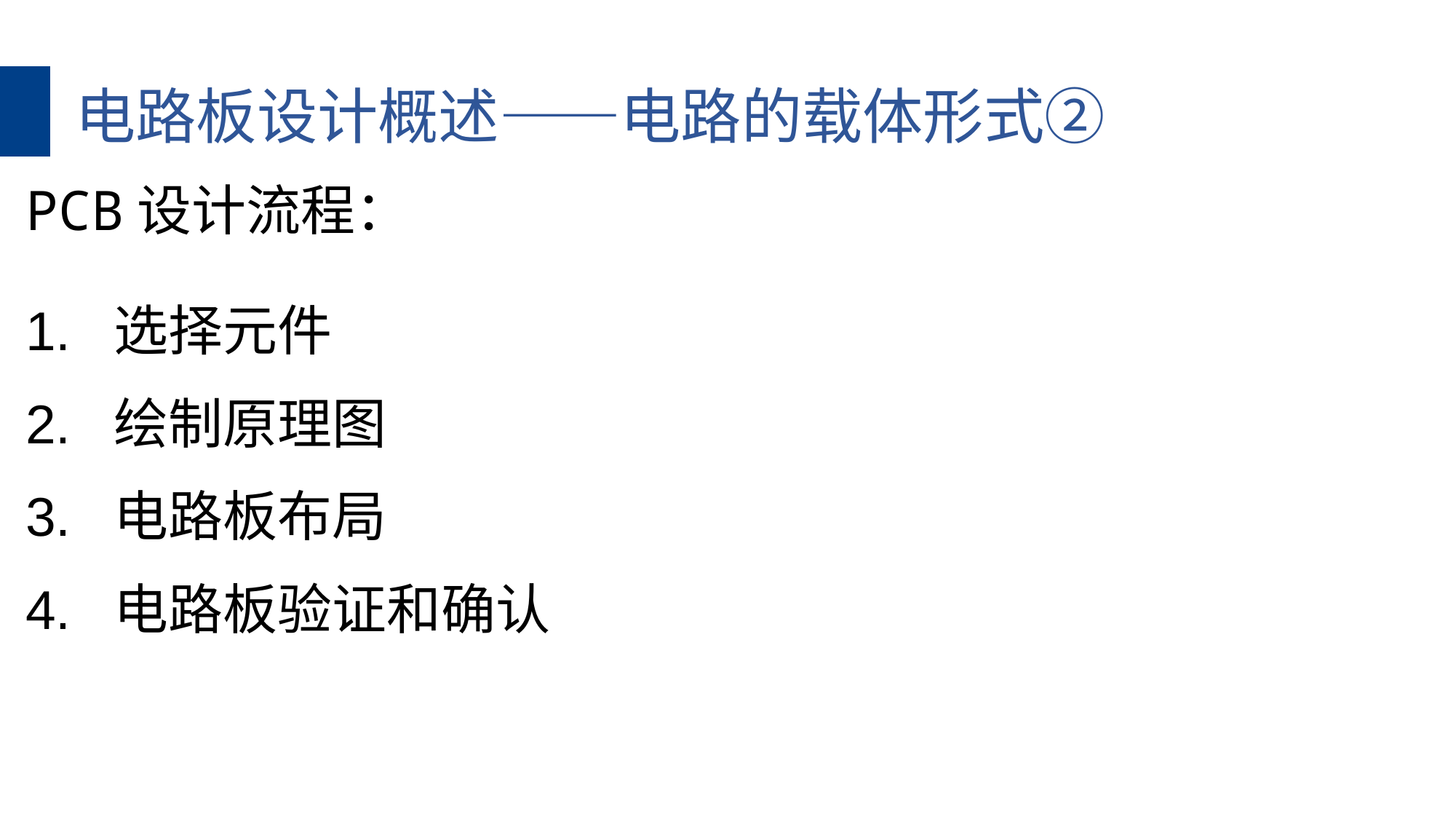

电路板设计概述——电路的载体形式②
PCB设计流程：
选择元件
绘制原理图
电路板布局
电路板验证和确认